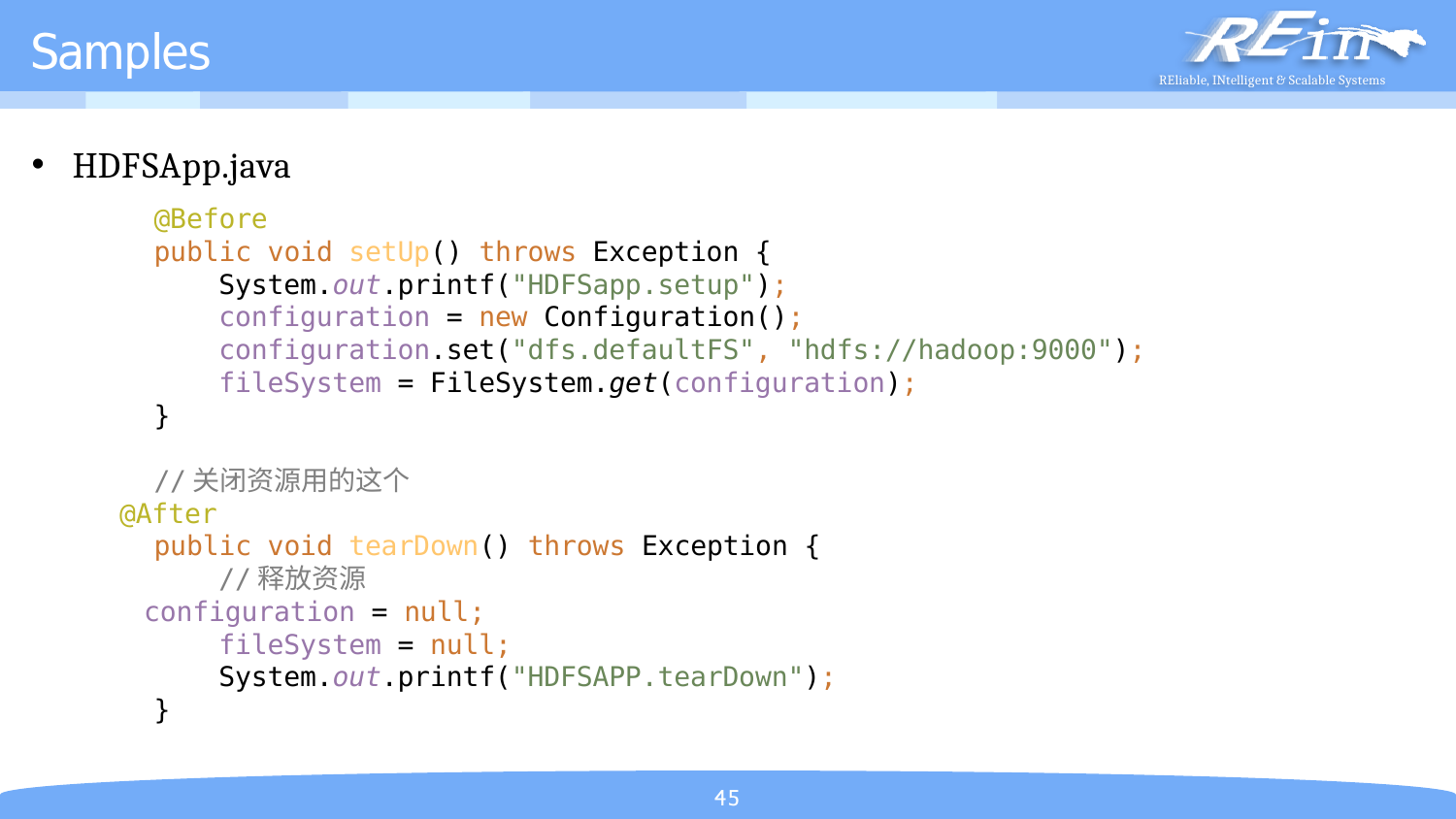

# Samples
HDFSApp.java
    @Before
    public void setUp() throws Exception {
        System.out.printf("HDFSapp.setup");
        configuration = new Configuration();
        configuration.set("dfs.defaultFS", "hdfs://hadoop:9000");
        fileSystem = FileSystem.get(configuration);
    }
    //关闭资源用的这个
    @After
    public void tearDown() throws Exception {
        //释放资源
        configuration = null;
        fileSystem = null;
        System.out.printf("HDFSAPP.tearDown");
    }
45